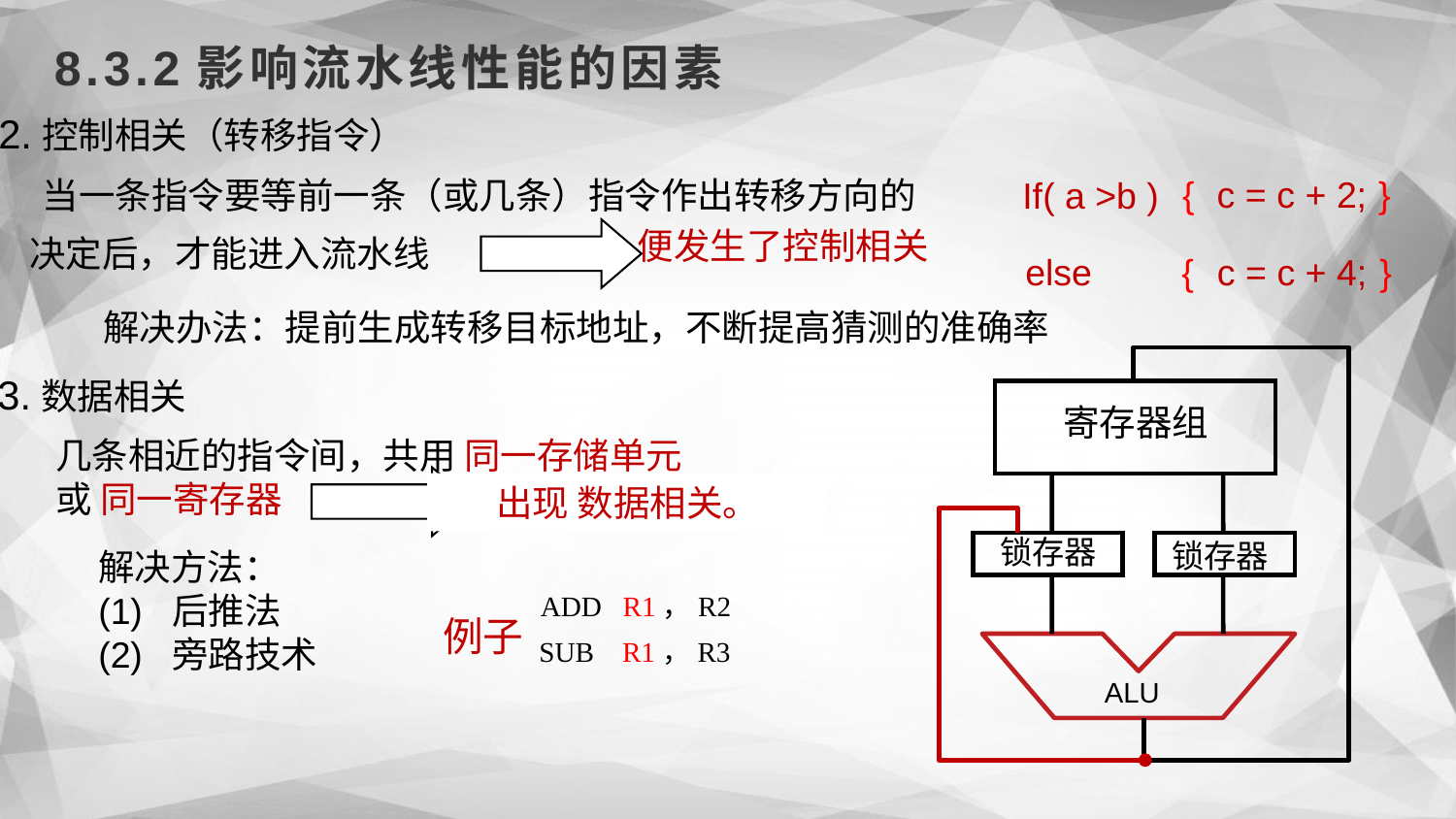

8.3.2影响流水线性能的因素
2.控制相关（转移指令）
{
 c = c + 2;
}
当一条指令要等前一条（或几条）指令作出转移方向的
If( a >b )
便发生了控制相关

决定后，才能进入流水线
else
{
 c = c + 4;
}
解决办法：提前生成转移目标地址，不断提高猜测的准确率

寄存器组

锁存器

锁存器

ALU
3.数据相关
几条相近的指令间，共用 同一存储单元
或 同一寄存器

出现 数据相关。

解决方法：
(1)  后推法
(2)  旁路技术
ADD   R1，R2
例子
SUB    R1，R3